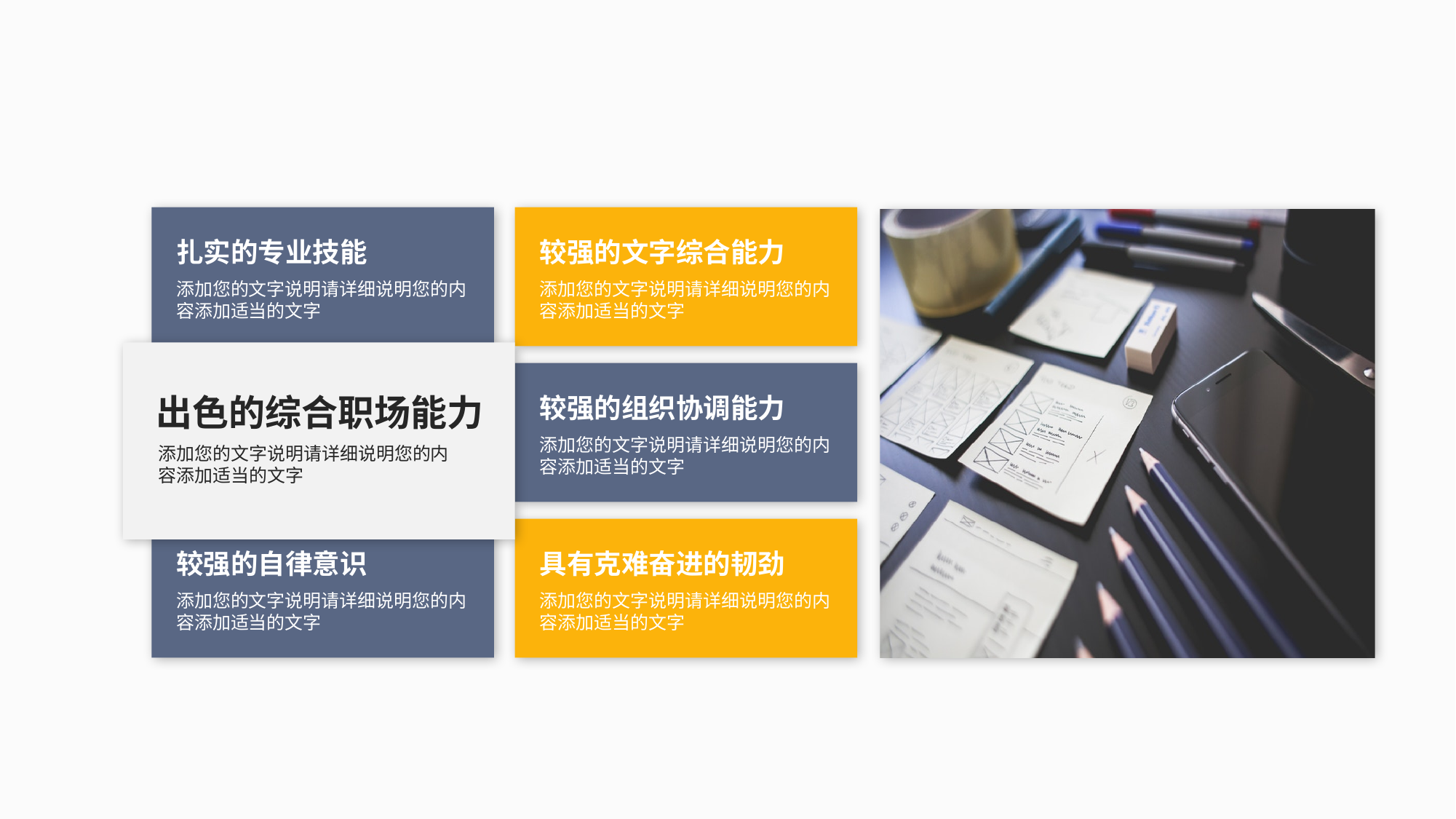

扎实的专业技能
添加您的文字说明请详细说明您的内容添加适当的文字

较强的文字综合能力
添加您的文字说明请详细说明您的内容添加适当的文字

出色的综合职场能力
添加您的文字说明请详细说明您的内容添加适当的文字

较强的组织协调能力
添加您的文字说明请详细说明您的内容添加适当的文字

较强的自律意识
添加您的文字说明请详细说明您的内容添加适当的文字

具有克难奋进的韧劲
添加您的文字说明请详细说明您的内容添加适当的文字